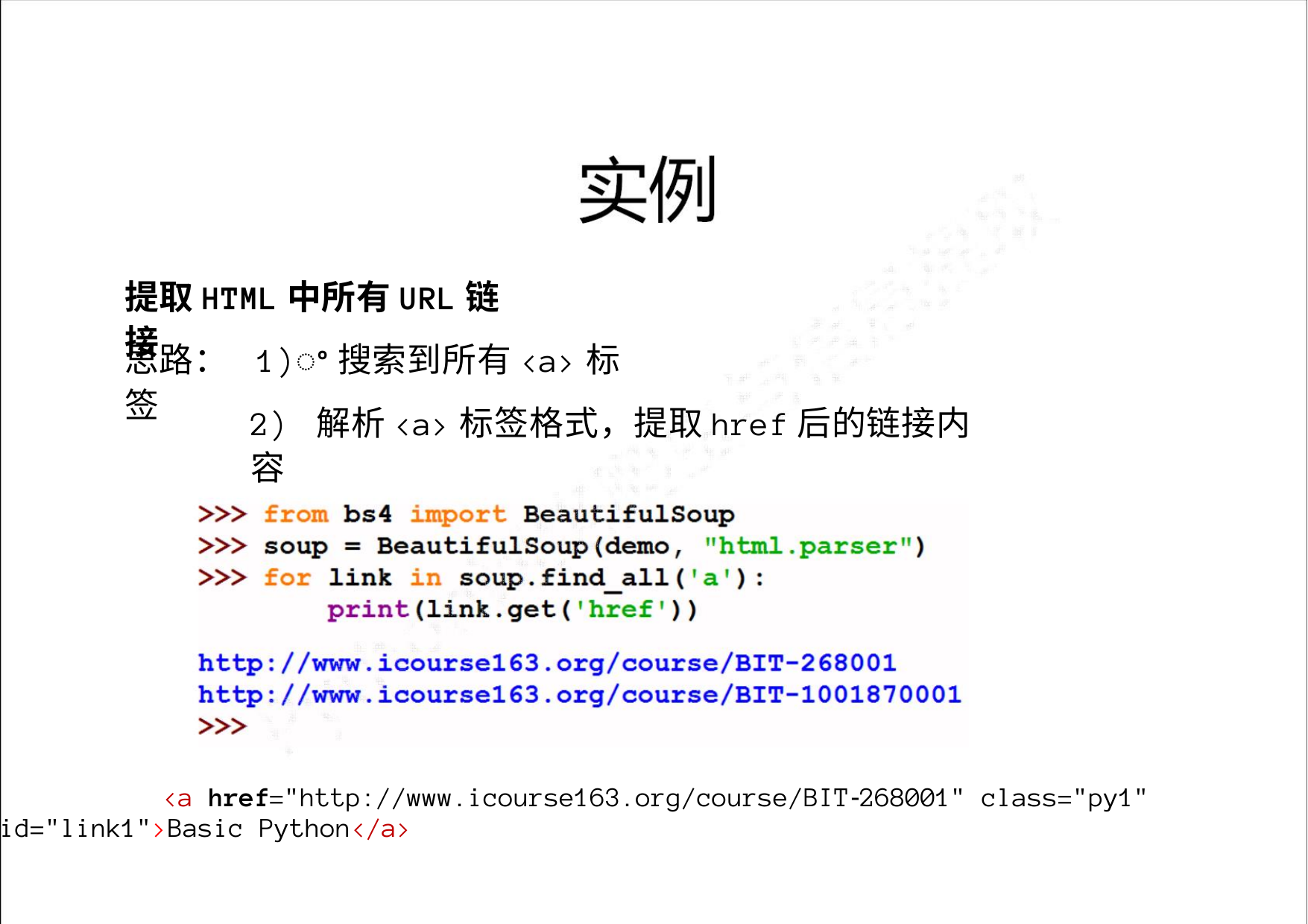

<a href="http://www.icourse163.org/course/BIT‐268001" class="py1"
id="link1">Basic Python</a>
提取HTML中所有URL链接
思路： 1)ꢀ搜索到所有<a>标签
2) 解析<a>标签格式，提取href后的链接内容